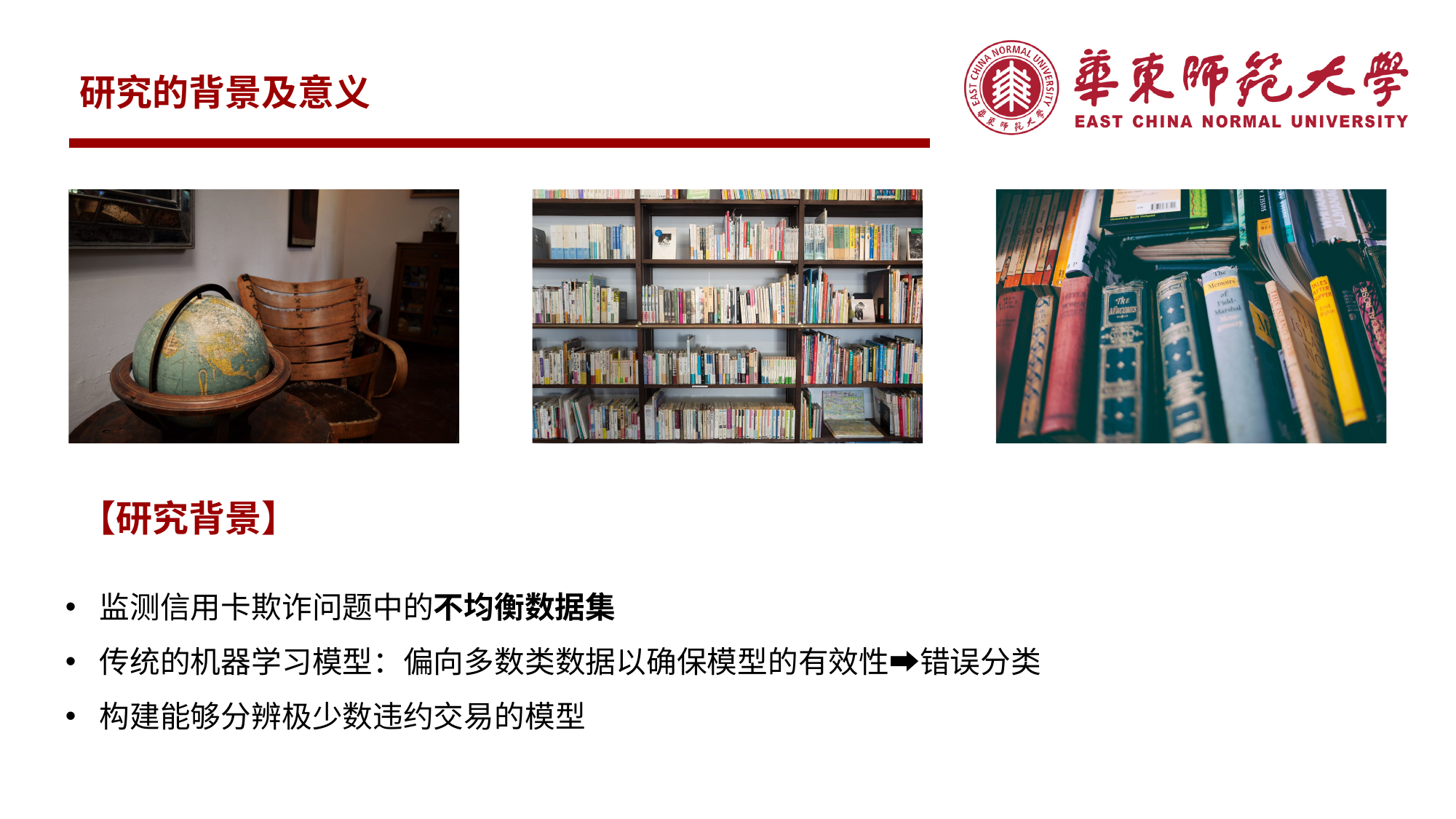

研究的背景及意义

【研究背景】
监测信用卡欺诈问题中的不均衡数据集
传统的机器学习模型：偏向多数类数据以确保模型的有效性➡️错误分类
构建能够分辨极少数违约交易的模型
4